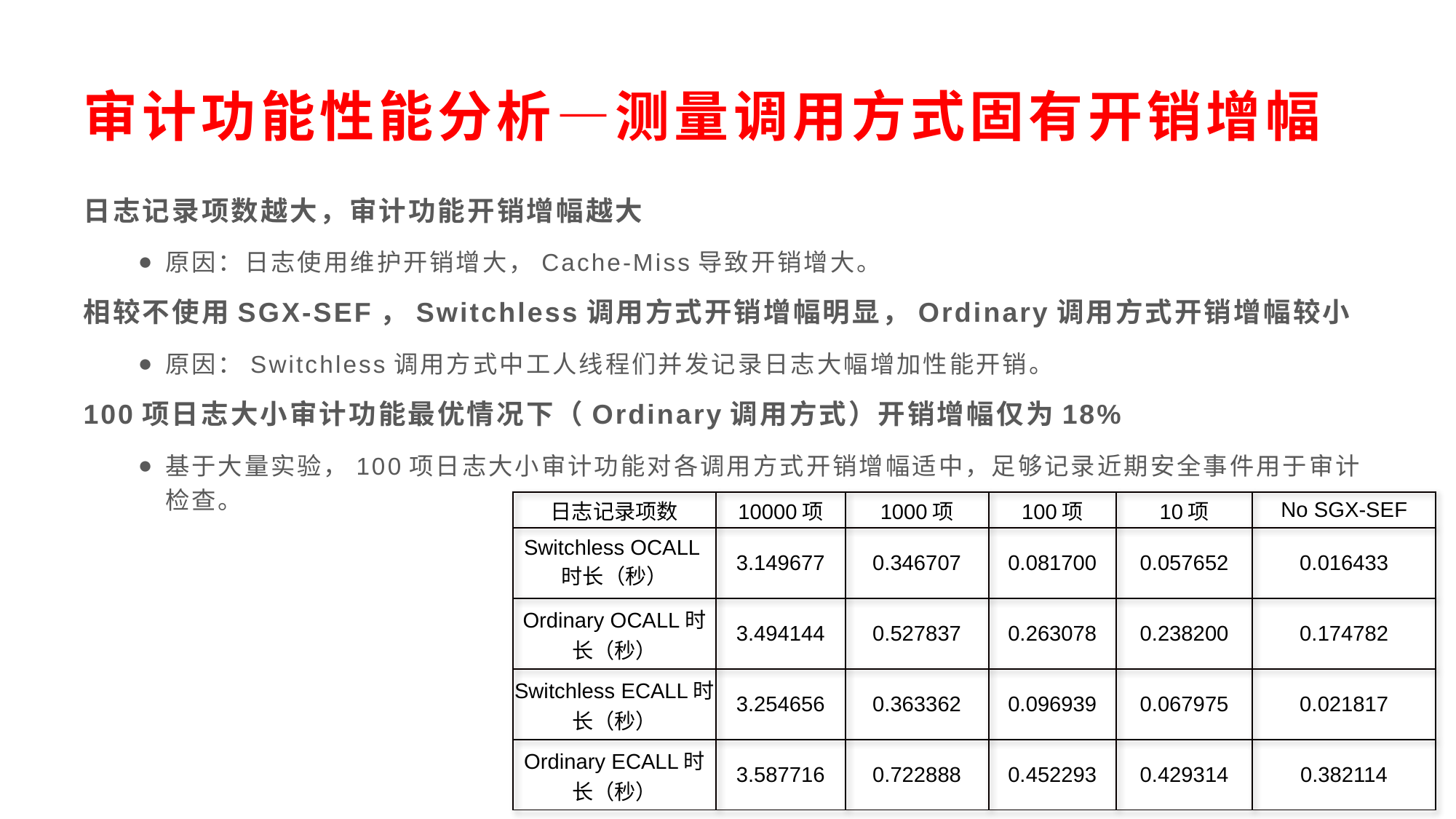

# 审计功能性能分析—测量调用方式固有开销增幅
日志记录项数越大，审计功能开销增幅越大
原因：日志使用维护开销增大，Cache-Miss导致开销增大。
相较不使用SGX-SEF，Switchless调用方式开销增幅明显，Ordinary调用方式开销增幅较小
原因：Switchless调用方式中工人线程们并发记录日志大幅增加性能开销。
100项日志大小审计功能最优情况下（Ordinary调用方式）开销增幅仅为18%
基于大量实验，100项日志大小审计功能对各调用方式开销增幅适中，足够记录近期安全事件用于审计检查。
| 日志记录项数 | 10000项 | 1000项 | 100项 | 10项 | No SGX-SEF |
| --- | --- | --- | --- | --- | --- |
| Switchless OCALL时长（秒） | 3.149677 | 0.346707 | 0.081700 | 0.057652 | 0.016433 |
| Ordinary OCALL时长（秒） | 3.494144 | 0.527837 | 0.263078 | 0.238200 | 0.174782 |
| Switchless ECALL时长（秒） | 3.254656 | 0.363362 | 0.096939 | 0.067975 | 0.021817 |
| Ordinary ECALL时长（秒） | 3.587716 | 0.722888 | 0.452293 | 0.429314 | 0.382114 |